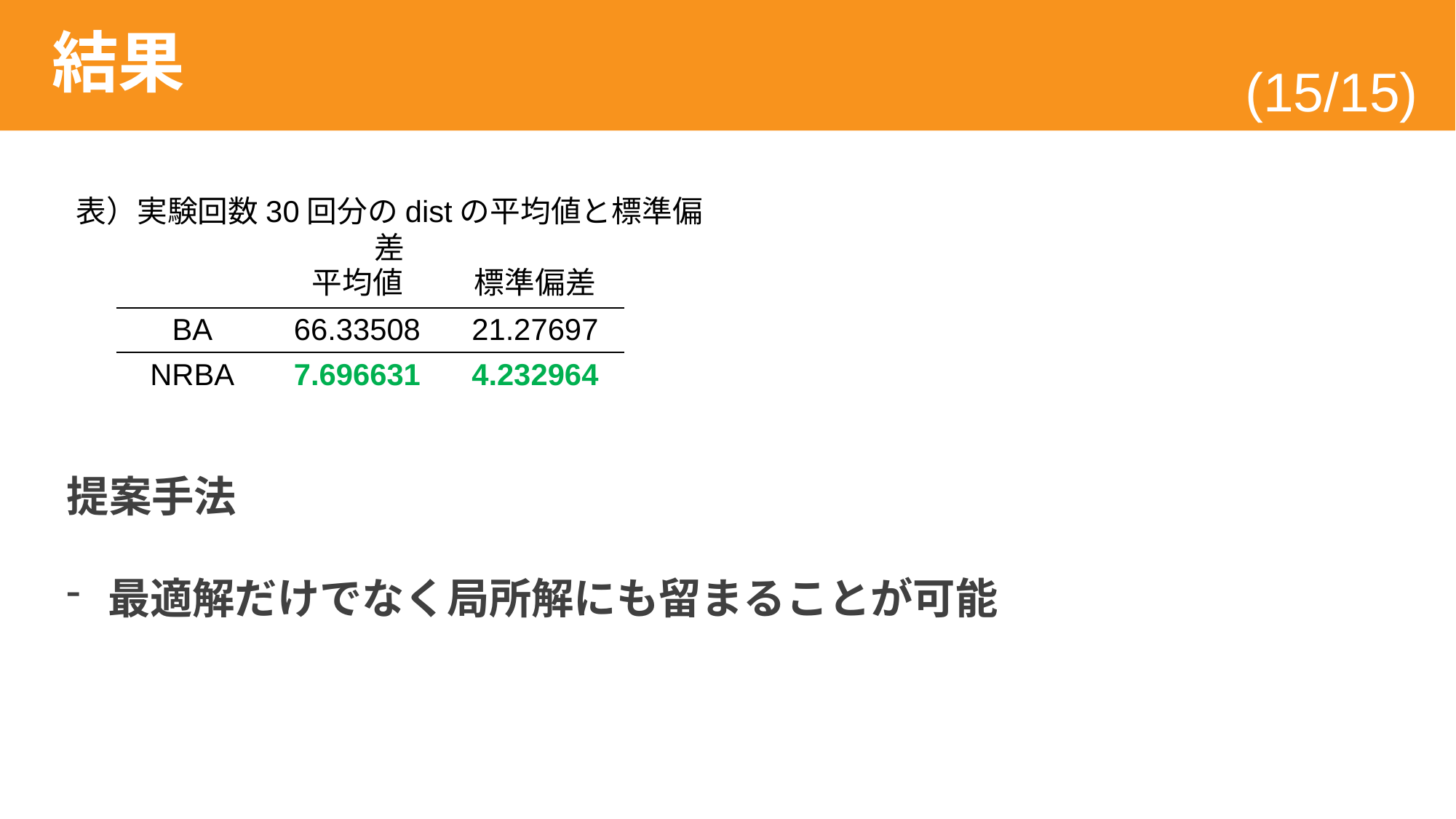

# 結果
(15/15)
表）実験回数30回分のdistの平均値と標準偏差
|  | 平均値 | 標準偏差 |
| --- | --- | --- |
| BA | 66.33508 | 21.27697 |
| NRBA | 7.696631 | 4.232964 |
提案手法

最適解だけでなく局所解にも留まることが可能